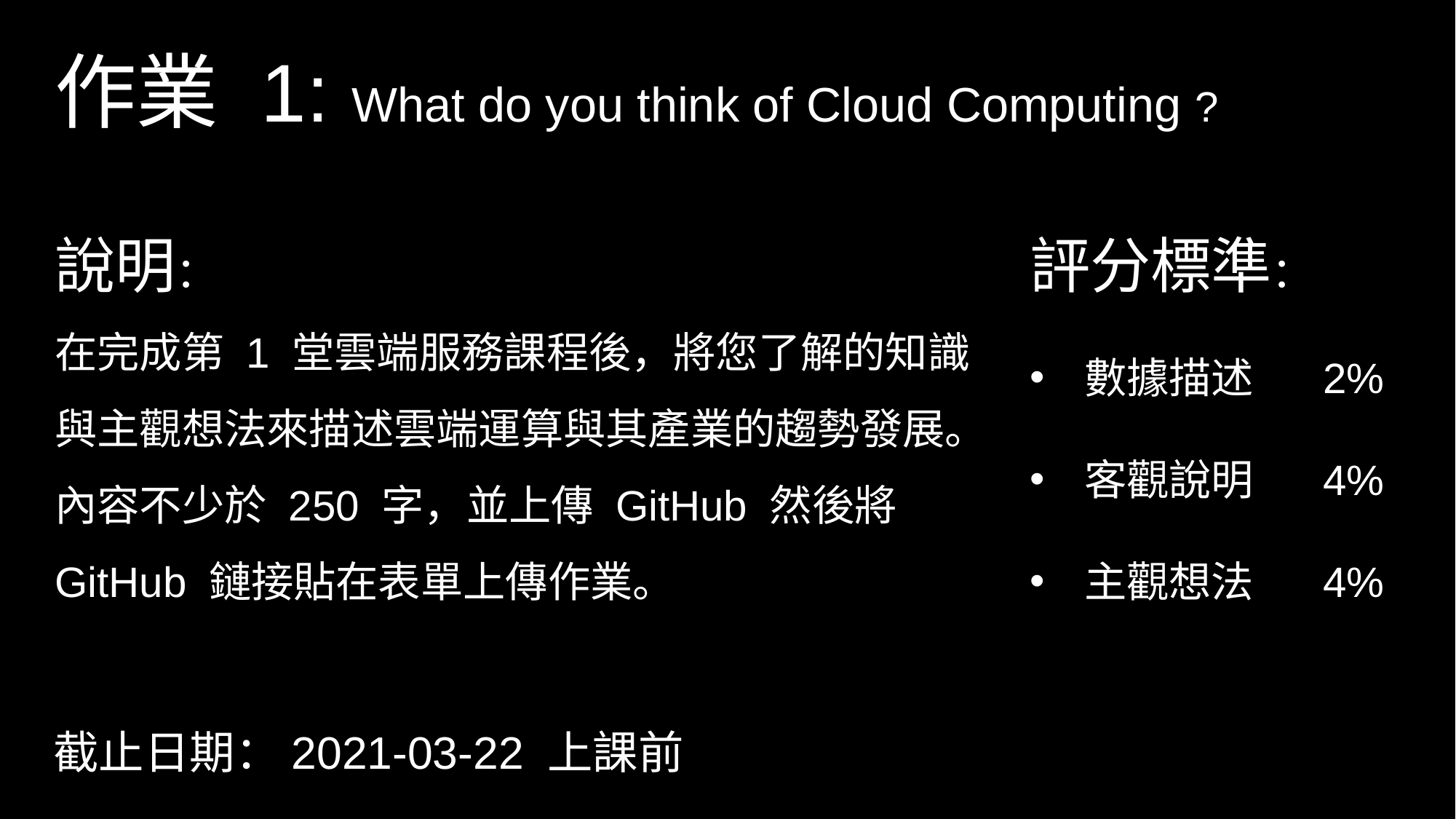

作業 1: What do you think of Cloud Computing ?
說明：
在完成第 1 堂雲端服務課程後，將您了解的知識與主觀想法來描述雲端運算與其產業的趨勢發展。內容不少於 250 字，並上傳 GitHub 然後將 GitHub 鏈接貼在表單上傳作業。
評分標準：
數據描述     2%
客觀說明     4%
主觀想法     4%
截止日期：2021-03-22 上課前